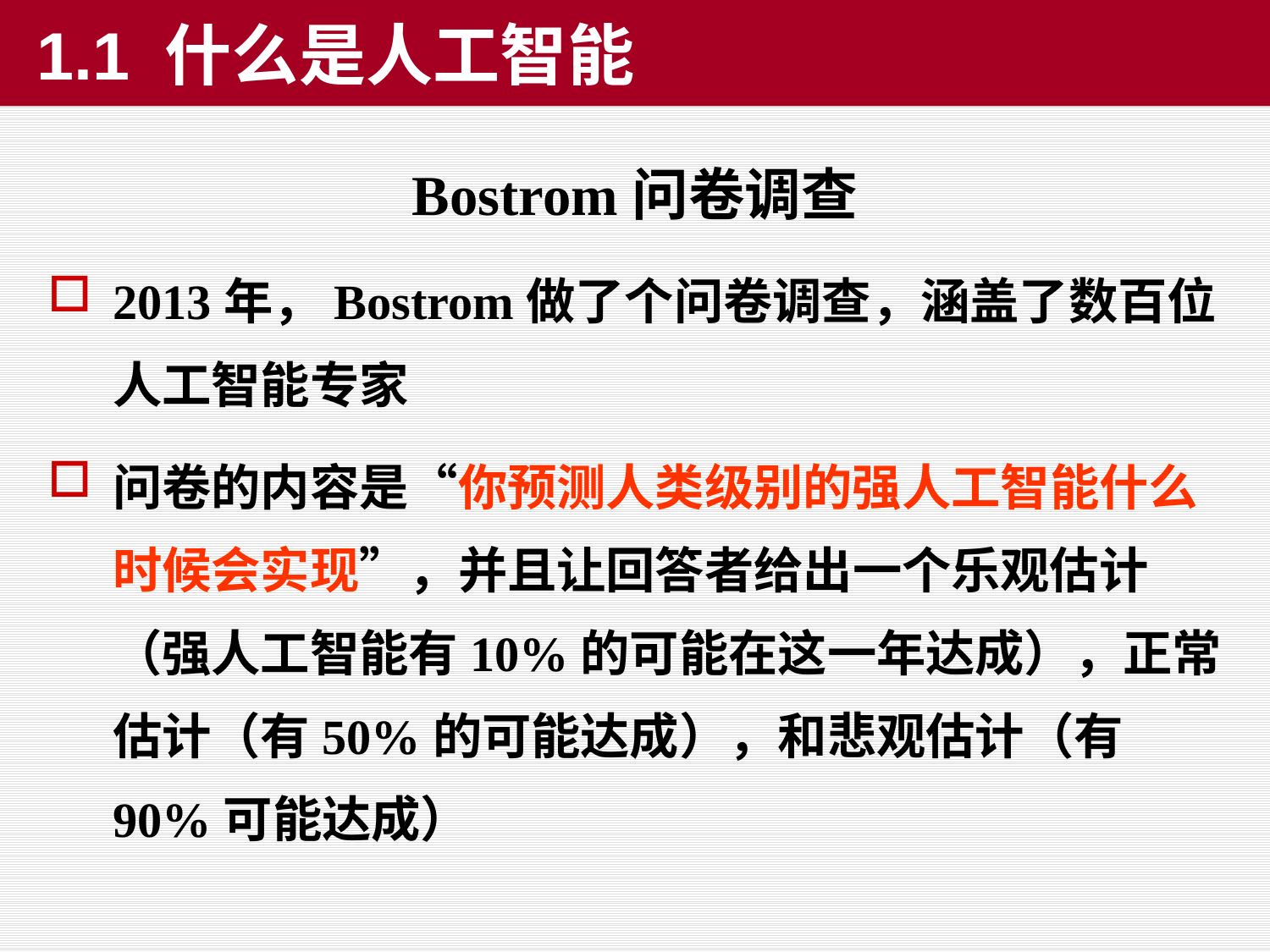

1.1 什么是人工智能
Bostrom问卷调查
2013年，Bostrom做了个问卷调查，涵盖了数百位人工智能专家
问卷的内容是“你预测人类级别的强人工智能什么时候会实现”，并且让回答者给出一个乐观估计（强人工智能有10%的可能在这一年达成），正常估计（有50%的可能达成），和悲观估计（有90%可能达成）